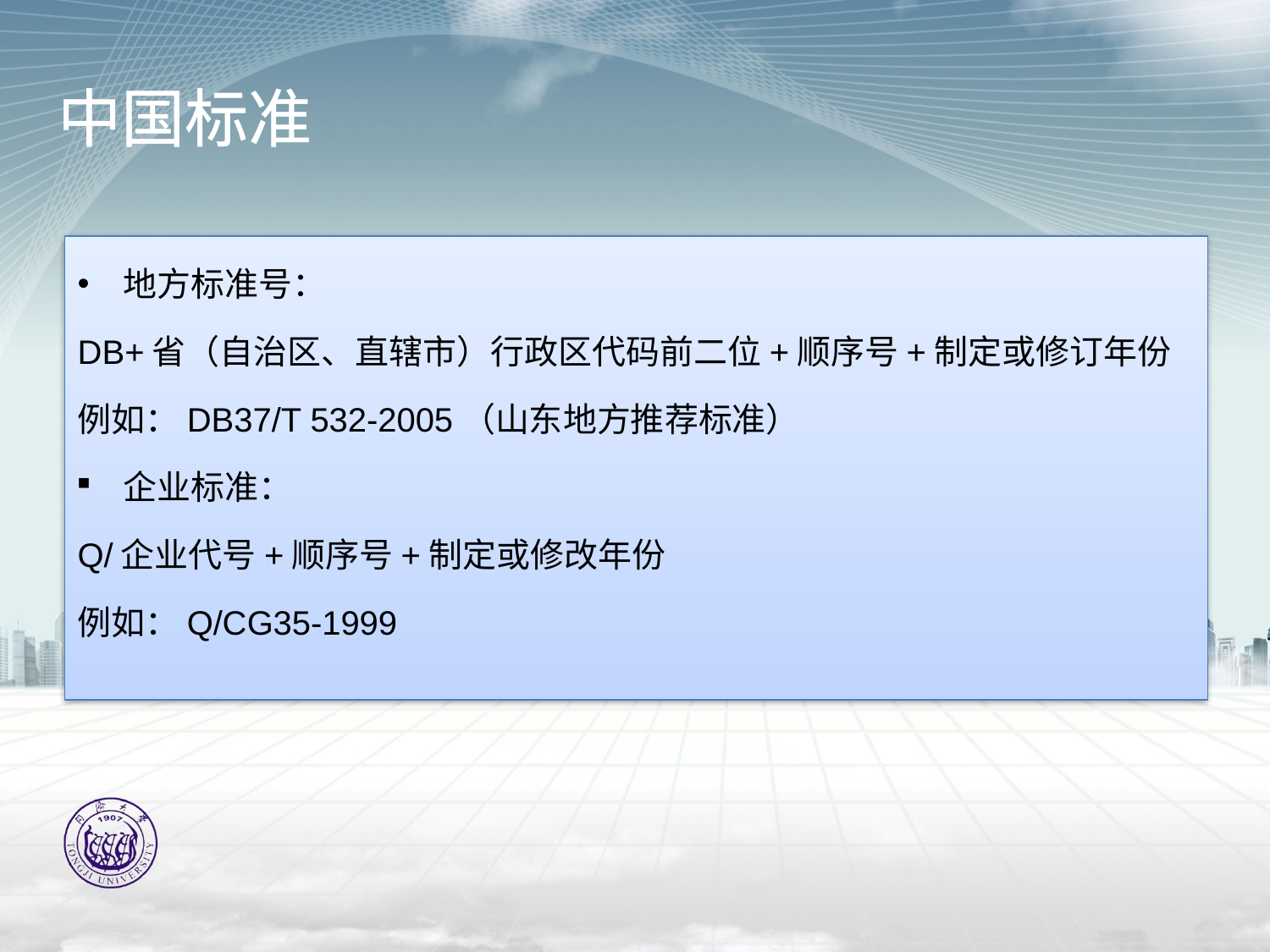

# 中国标准
地方标准号：
DB+省（自治区、直辖市）行政区代码前二位+顺序号+制定或修订年份
例如：DB37/T 532-2005（山东地方推荐标准）
企业标准：
Q/企业代号+顺序号+制定或修改年份
例如：Q/CG35-1999